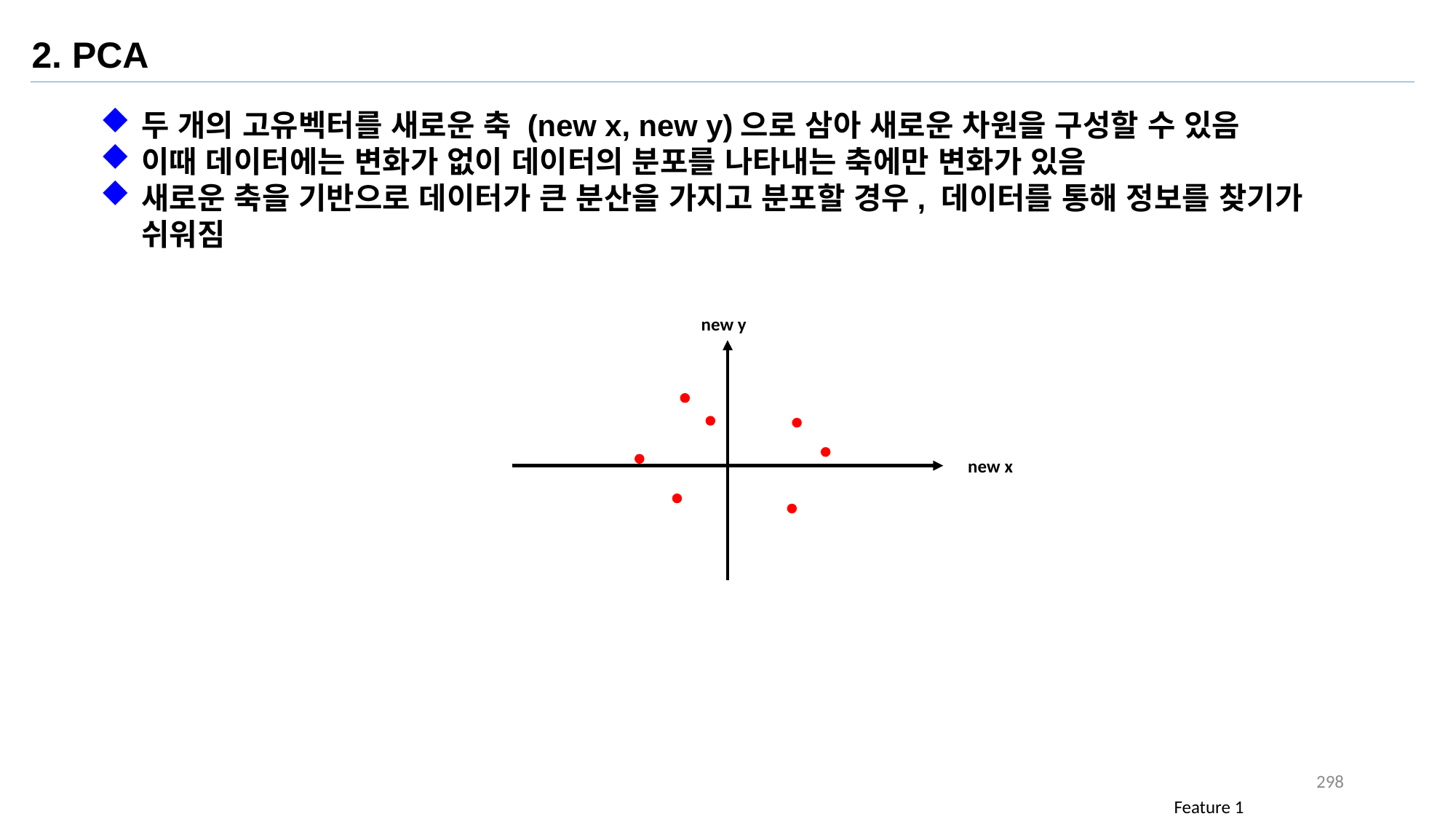

2. PCA
두 개의 고유벡터를 새로운 축 (new x, new y)으로 삼아 새로운 차원을 구성할 수 있음
이때 데이터에는 변화가 없이 데이터의 분포를 나타내는 축에만 변화가 있음
새로운 축을 기반으로 데이터가 큰 분산을 가지고 분포할 경우, 데이터를 통해 정보를 찾기가 쉬워짐
new y

new x

298
Feature 1